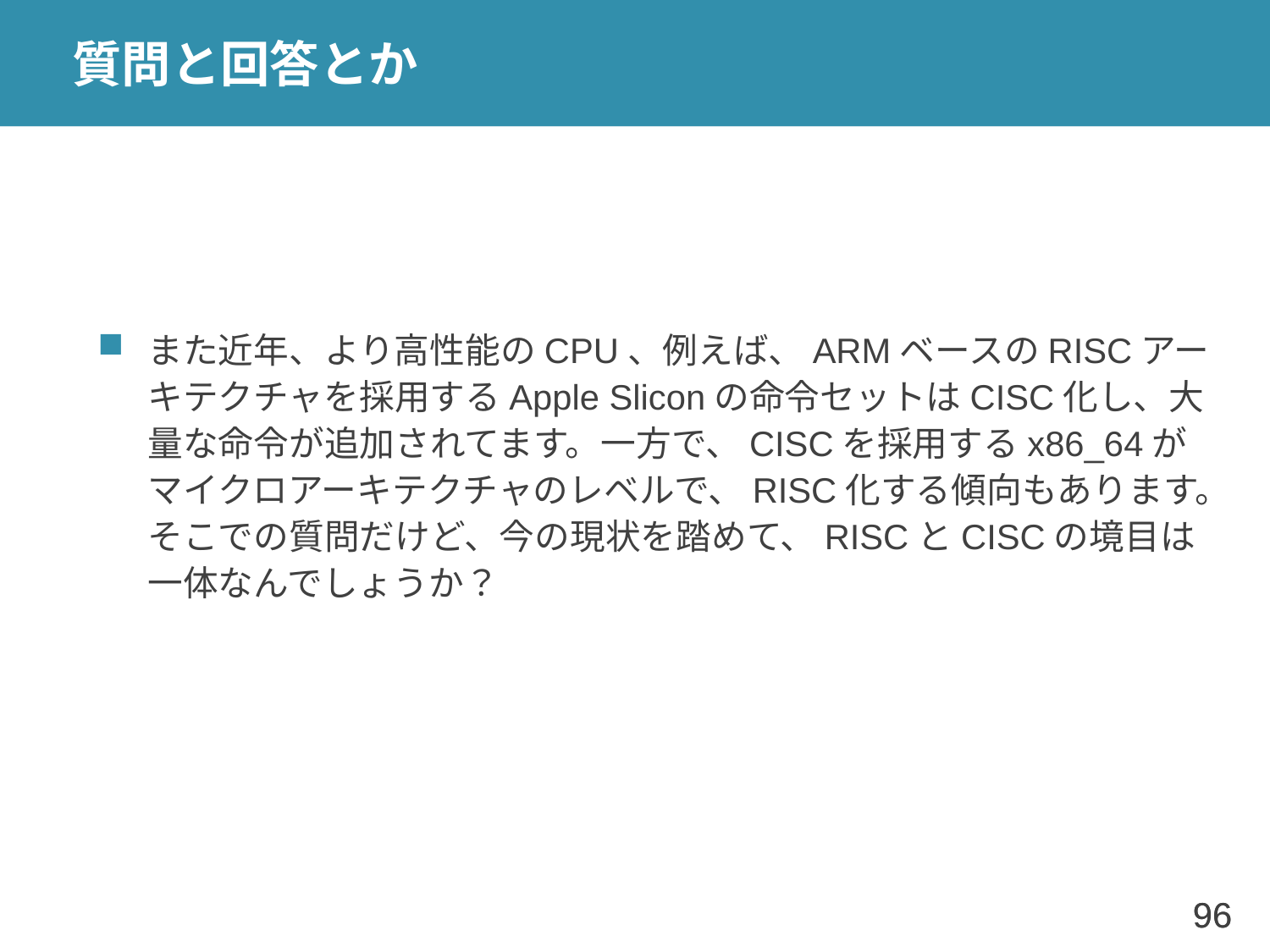

# 質問と回答とか
また近年、より高性能のCPU、例えば、ARMベースのRISCアーキテクチャを採用するApple Sliconの命令セットはCISC化し、大量な命令が追加されてます。一方で、CISCを採用するx86_64がマイクロアーキテクチャのレベルで、RISC化する傾向もあります。そこでの質問だけど、今の現状を踏めて、RISCとCISCの境目は一体なんでしょうか？